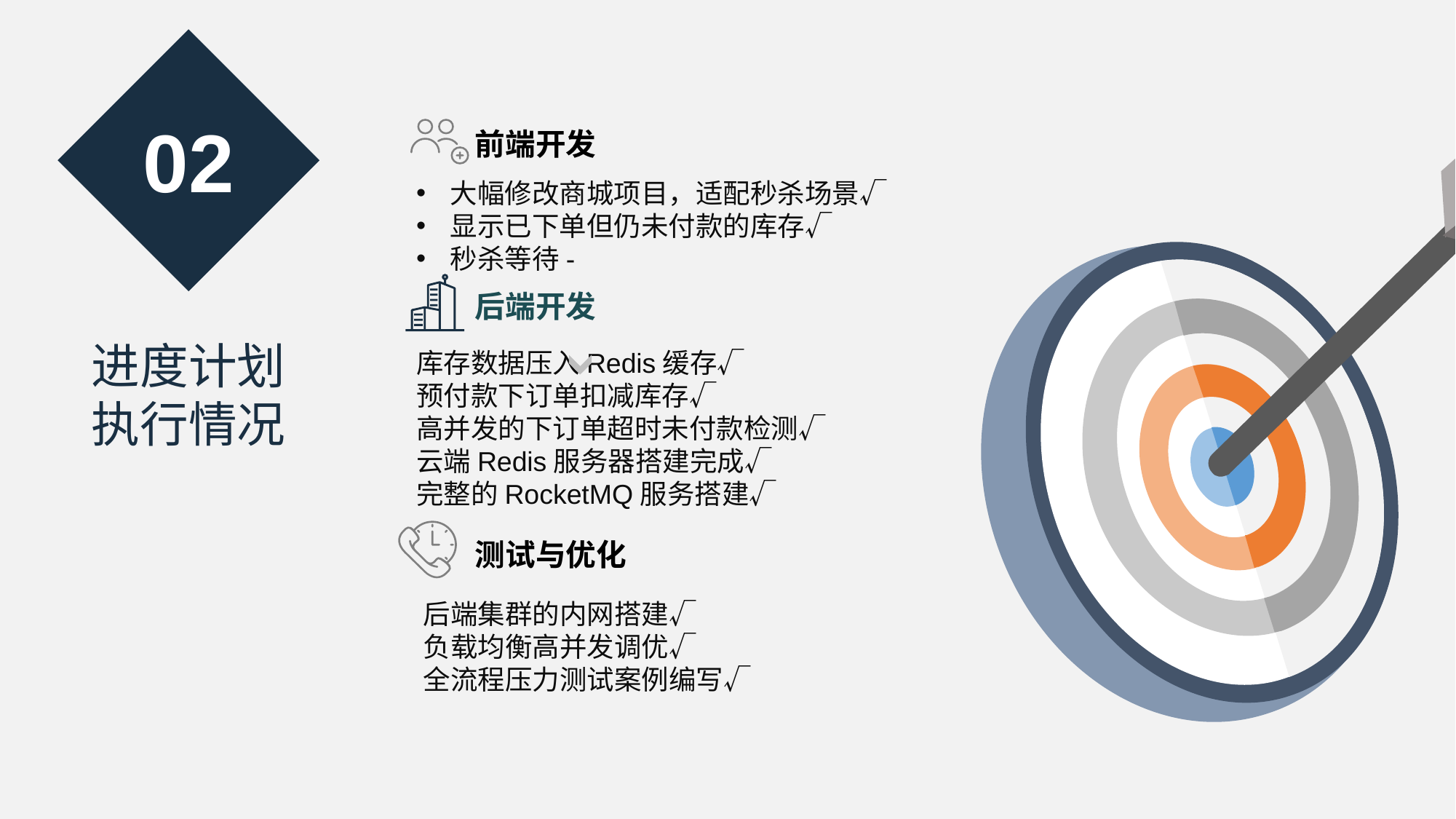

02

前端开发
大幅修改商城项目，适配秒杀场景√
显示已下单但仍未付款的库存√
秒杀等待-

后端开发
库存数据压入Redis缓存√
预付款下订单扣减库存√
高并发的下订单超时未付款检测√
云端Redis服务器搭建完成√
完整的RocketMQ服务搭建√

测试与优化
后端集群的内网搭建√
负载均衡高并发调优√
全流程压力测试案例编写√

进度计划
执行情况